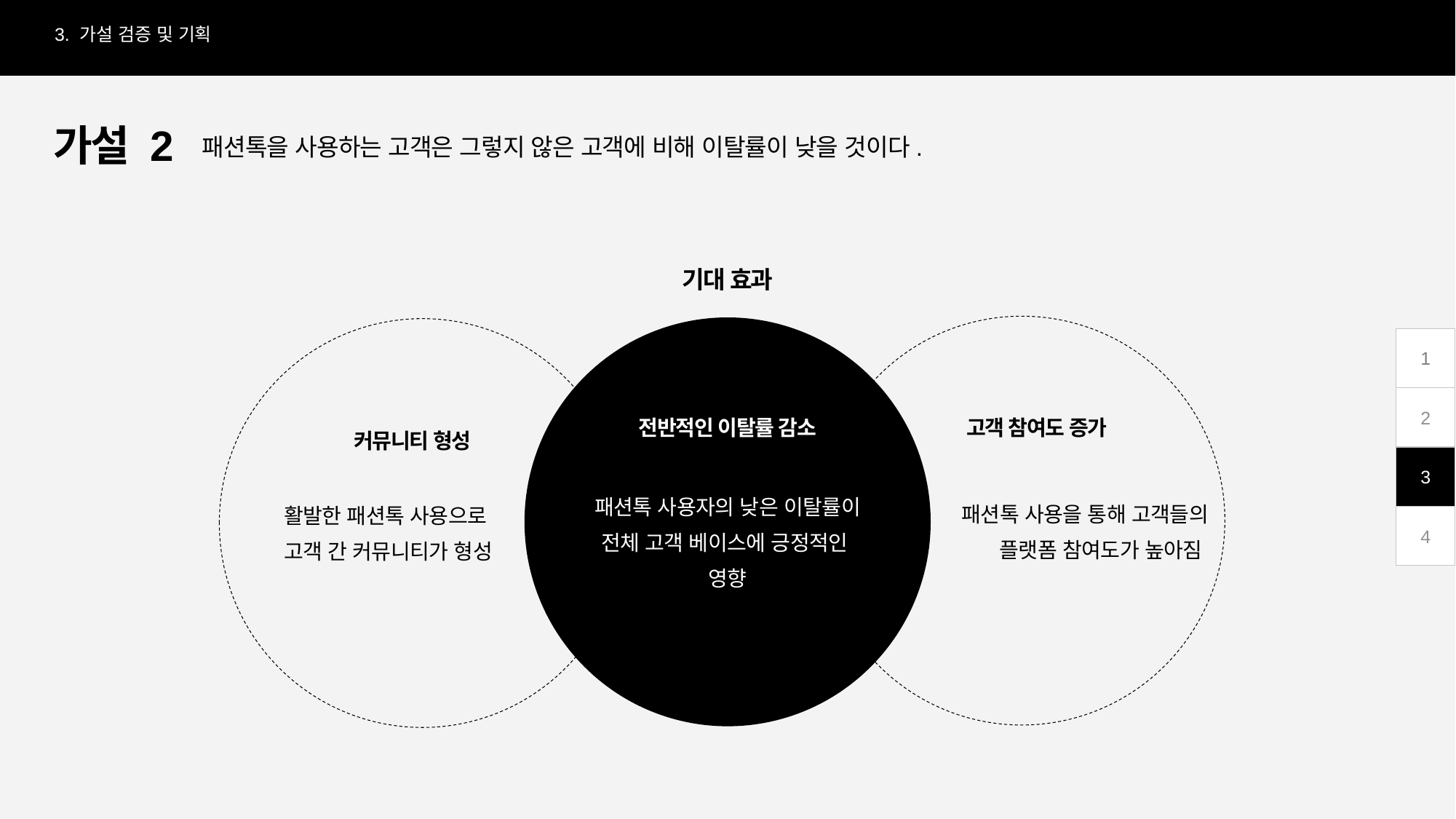

3. 가설 검증 및 기획
해당하는 목차명을 작성해주세요
3. 가설 검증 및 기획
가설 2
패션톡을 사용하는 고객은 그렇지 않은 고객에 비해 이탈률이 낮을 것이다.
기대 효과

1
2
커뮤니티 형성
전반적인 이탈률 감소
고객 참여도 증가
3
패션톡 사용자의 낮은 이탈률이 전체 고객 베이스에 긍정적인
영향
패션톡 사용을 통해 고객들의 플랫폼 참여도가 높아짐
활발한 패션톡 사용으로
고객 간 커뮤니티가 형성
4